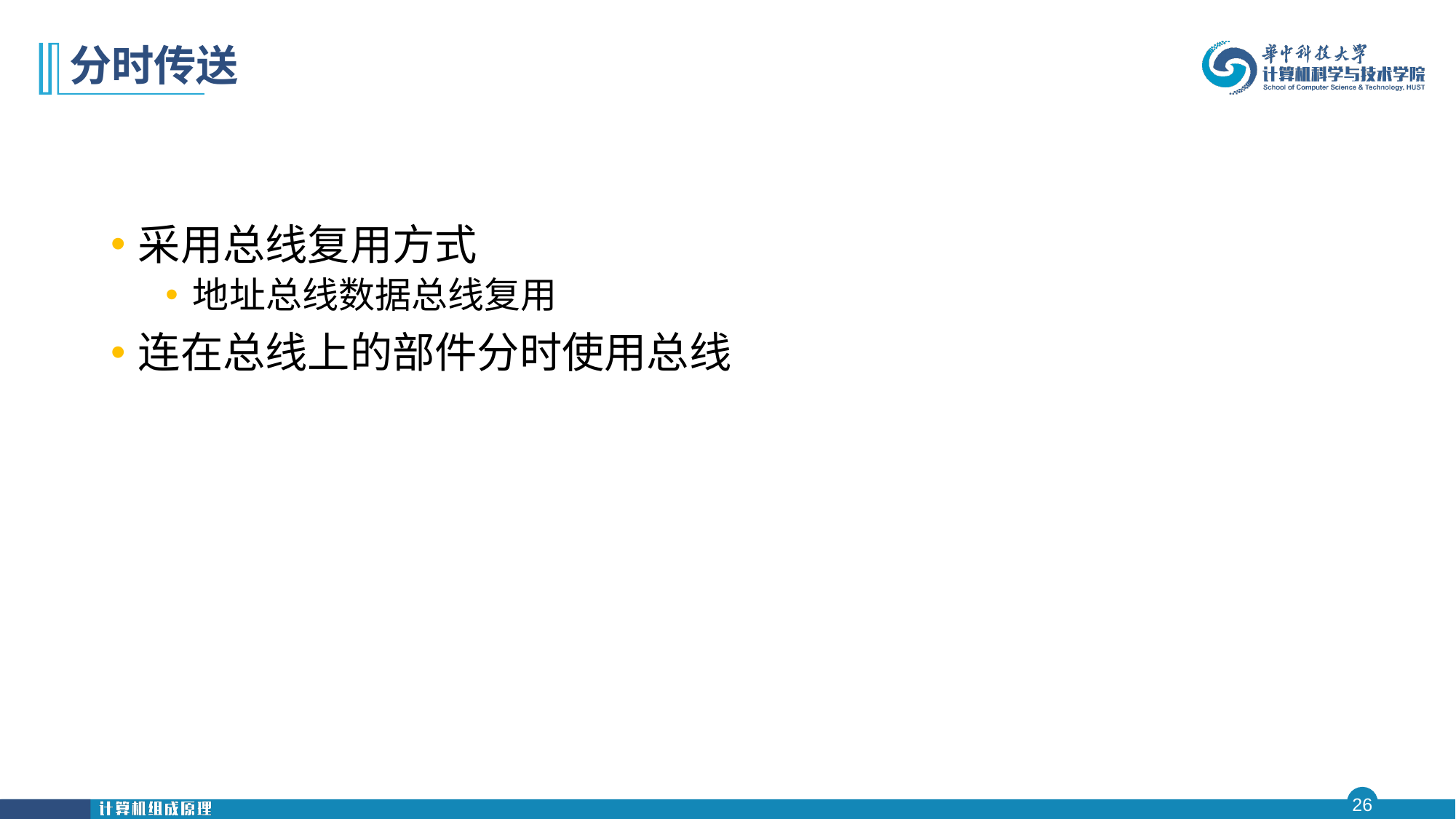

# 分时传送
采用总线复用方式
地址总线数据总线复用
连在总线上的部件分时使用总线